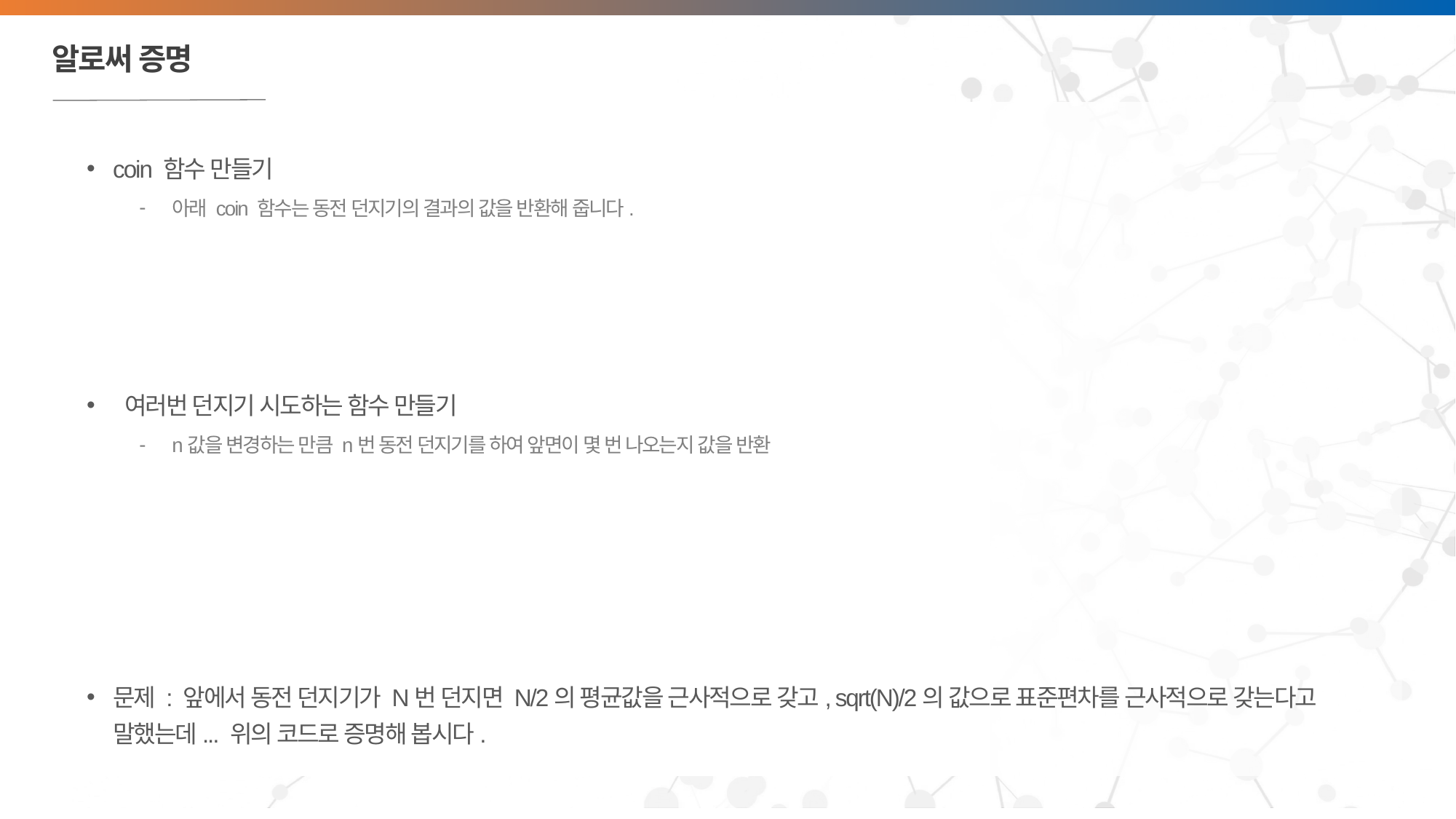

# 알로써 증명

coin 함수 만들기
아래 coin 함수는 동전 던지기의 결과의 값을 반환해 줍니다.

 여러번 던지기 시도하는 함수 만들기
n값을 변경하는 만큼 n번 동전 던지기를 하여 앞면이 몇 번 나오는지 값을 반환

문제 : 앞에서 동전 던지기가 N번 던지면 N/2의 평균값을 근사적으로 갖고, sqrt(N)/2의 값으로 표준편차를 근사적으로 갖는다고 말했는데... 위의 코드로 증명해 봅시다.